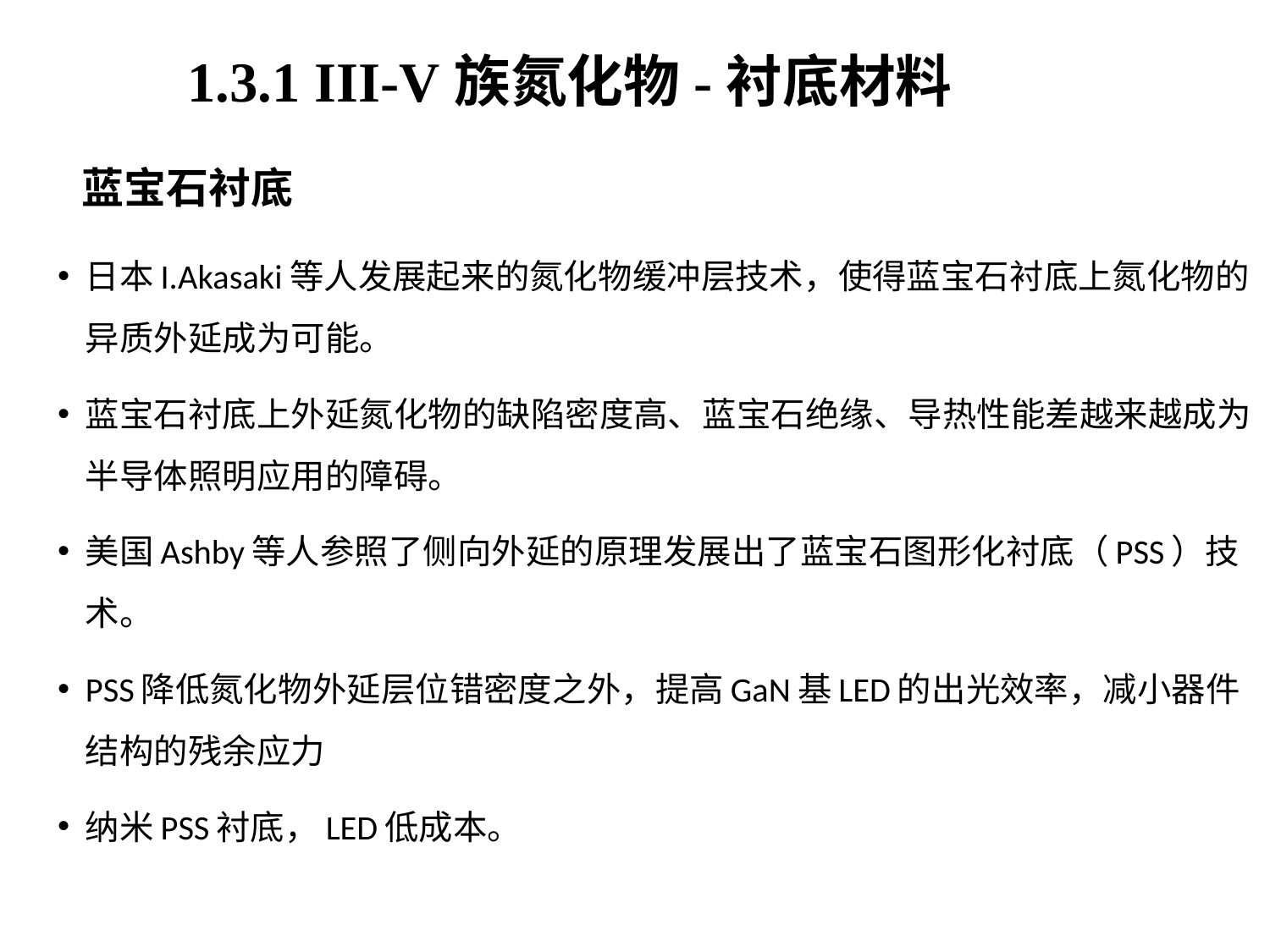

1.3.1 III-V族氮化物-衬底材料
蓝宝石衬底
日本I.Akasaki等人发展起来的氮化物缓冲层技术，使得蓝宝石衬底上氮化物的异质外延成为可能。
蓝宝石衬底上外延氮化物的缺陷密度高、蓝宝石绝缘、导热性能差越来越成为半导体照明应用的障碍。
美国Ashby等人参照了侧向外延的原理发展出了蓝宝石图形化衬底（PSS）技术。
PSS降低氮化物外延层位错密度之外，提高GaN基LED的出光效率，减小器件结构的残余应力
纳米PSS衬底，LED低成本。
21